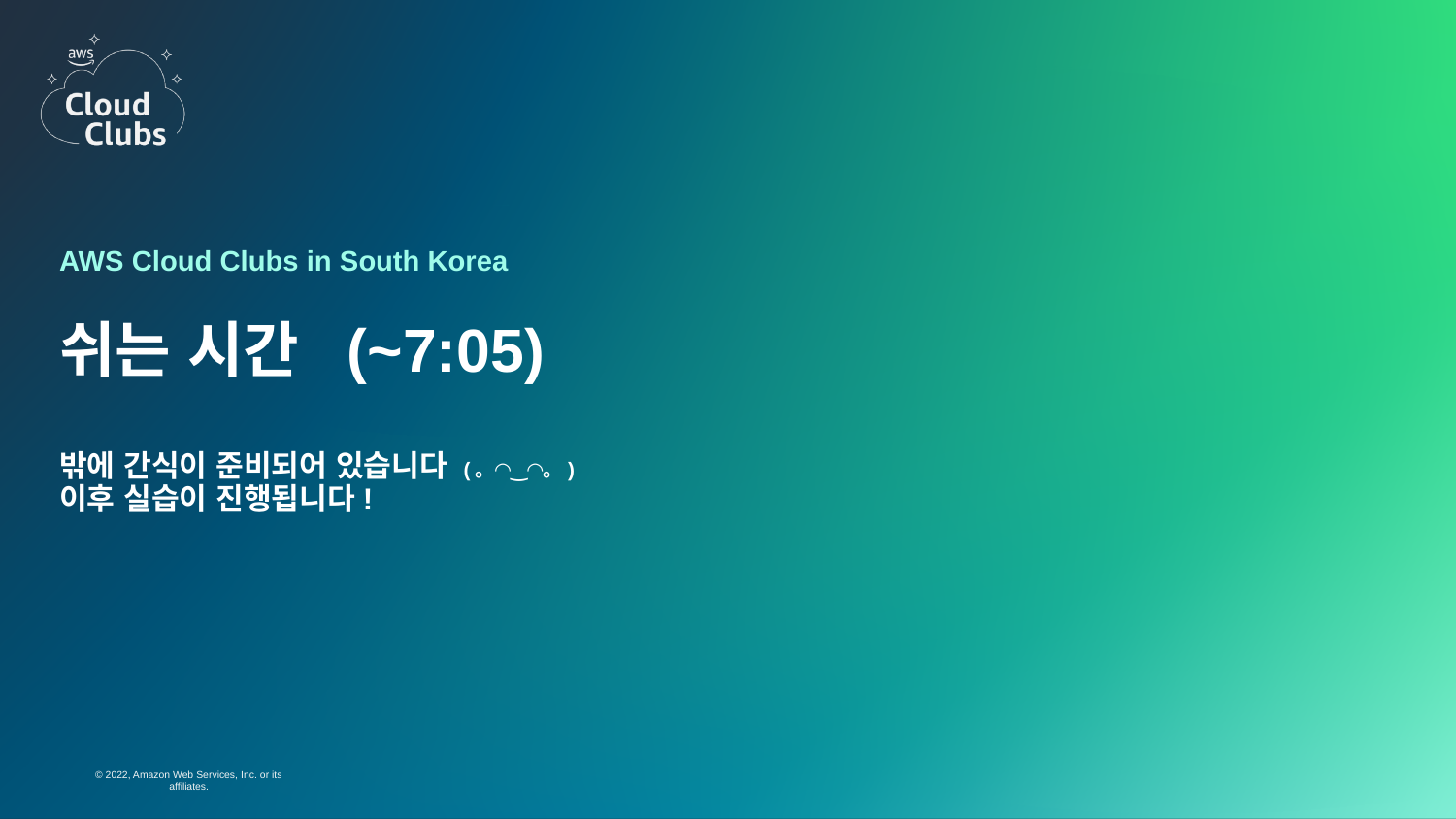

AWS Cloud Clubs in South Korea
# 쉬는 시간  (~7:05)

밖에 간식이 준비되어 있습니다 (。◠‿◠。)
이후 실습이 진행됩니다!